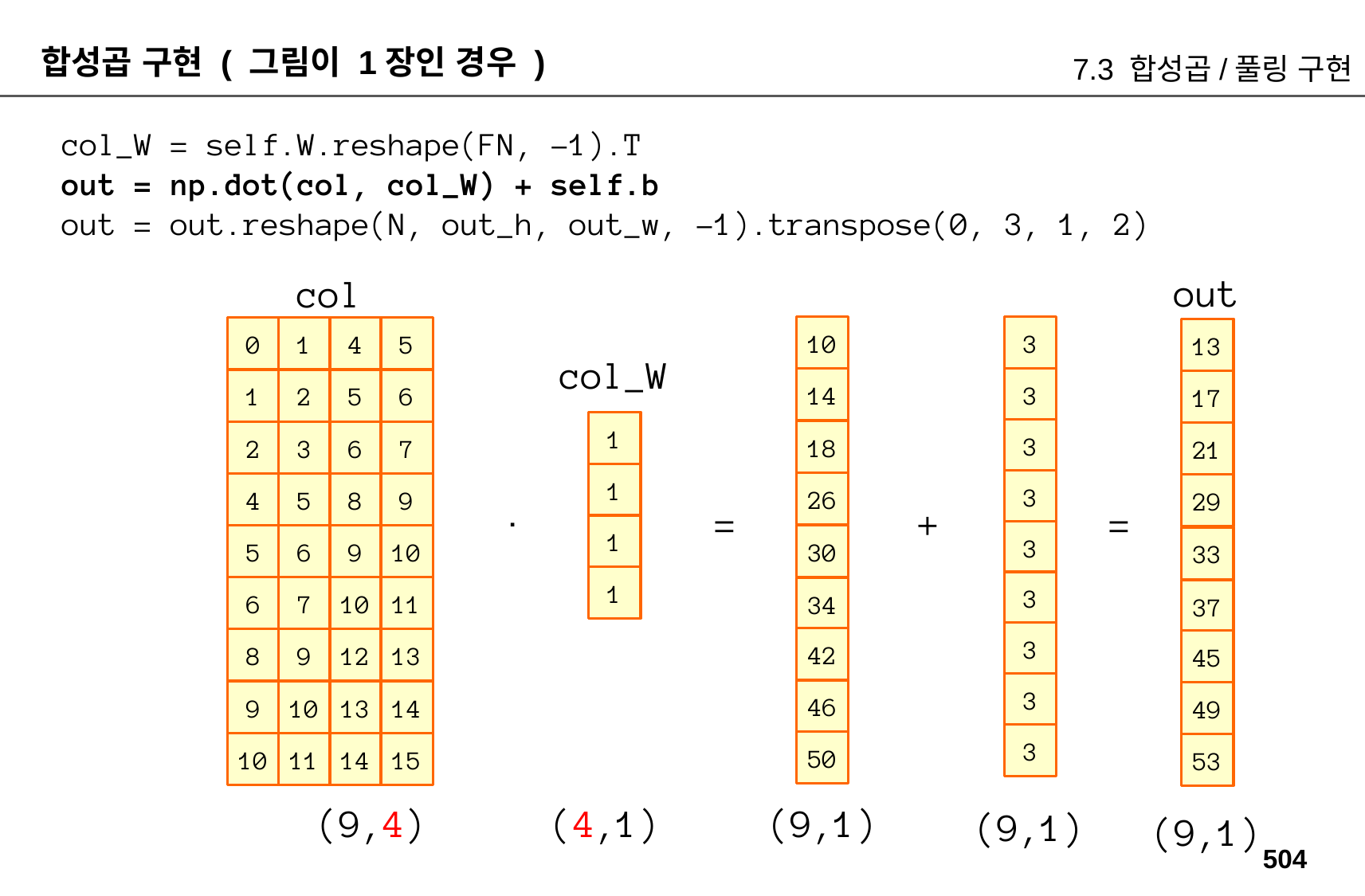

합성곱 구현 ( 그림이 1장인 경우 )
7.3 합성곱/풀링 구현
col_W = self.W.reshape(FN, -1).T
out = np.dot(col, col_W) + self.b
out = out.reshape(N, out_h, out_w, -1).transpose(0, 3, 1, 2)
out
col
10
3
0
1
4
5
13
col_W
3
14
1
2
5
6
17
1
3
18
2
3
6
7
21
1
3
26
4
5
8
9
29
.
+
=
=
1
3
5
6
9
10
30
33
1
3
6
7
10
11
34
37
3
42
8
9
12
13
45
3
46
9
10
13
14
49
3
50
10
11
14
15
53
(4,1)
(9,1)
(9,4)
(9,1)
(9,1)